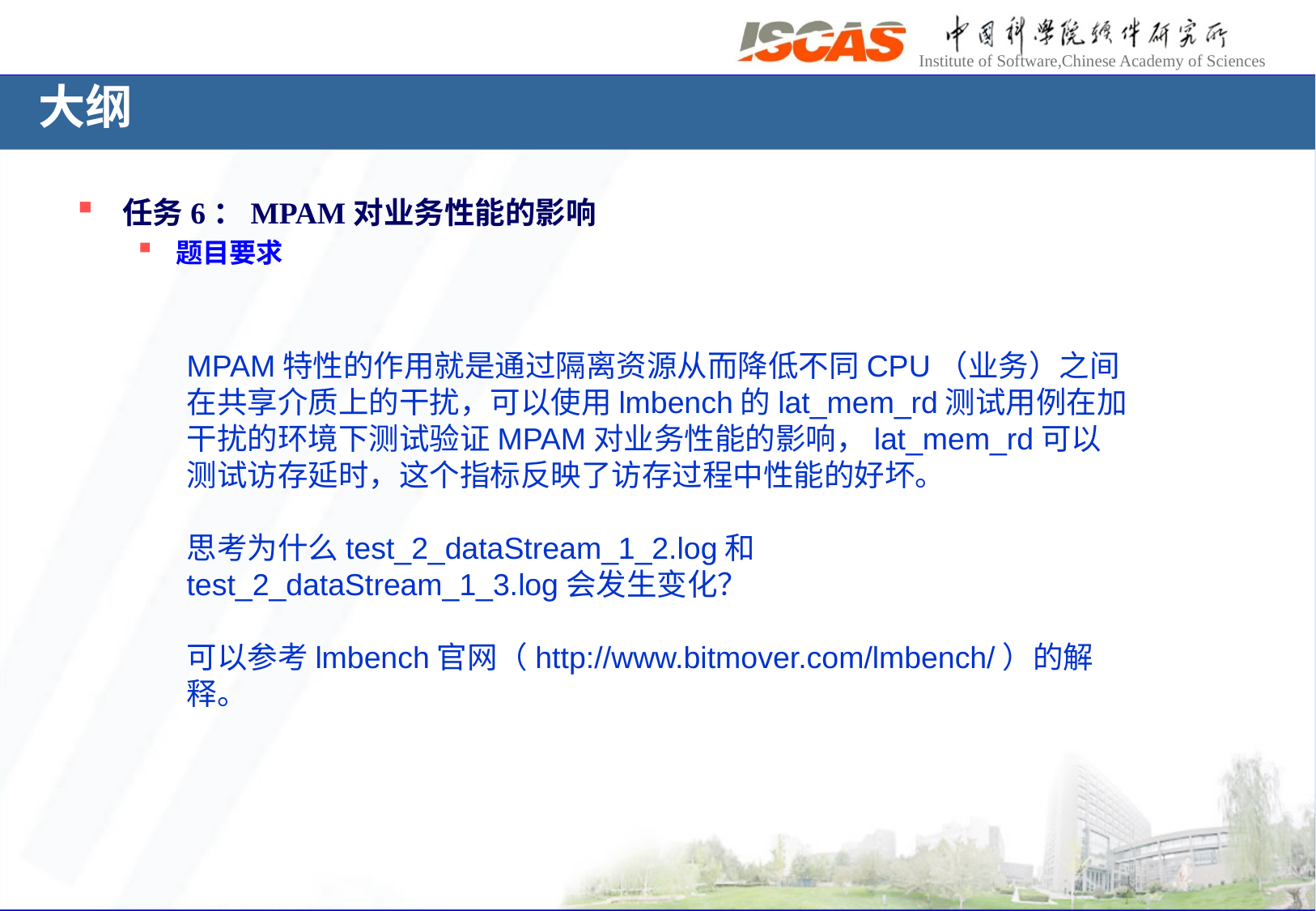

# 大纲
任务6：MPAM对业务性能的影响
题目要求

MPAM特性的作用就是通过隔离资源从而降低不同CPU（业务）之间在共享介质上的干扰，可以使用lmbench的lat_mem_rd测试用例在加干扰的环境下测试验证MPAM对业务性能的影响，lat_mem_rd可以测试访存延时，这个指标反映了访存过程中性能的好坏。

思考为什么test_2_dataStream_1_2.log和test_2_dataStream_1_3.log会发生变化？

可以参考lmbench官网（http://www.bitmover.com/lmbench/）的解释。